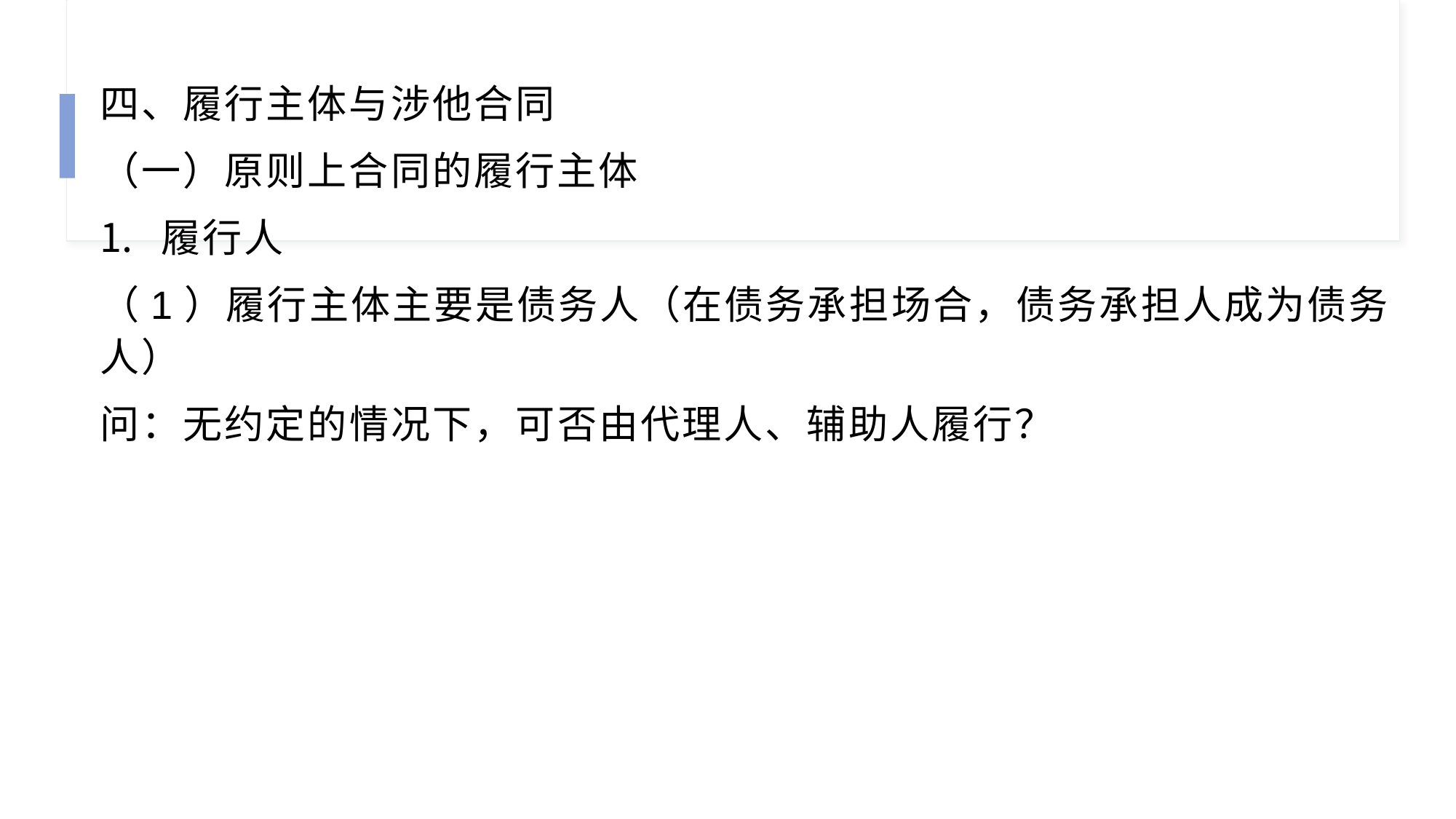

四、履行主体与涉他合同
（一）原则上合同的履行主体
履行人
（1）履行主体主要是债务人（在债务承担场合，债务承担人成为债务人）
问：无约定的情况下，可否由代理人、辅助人履行？